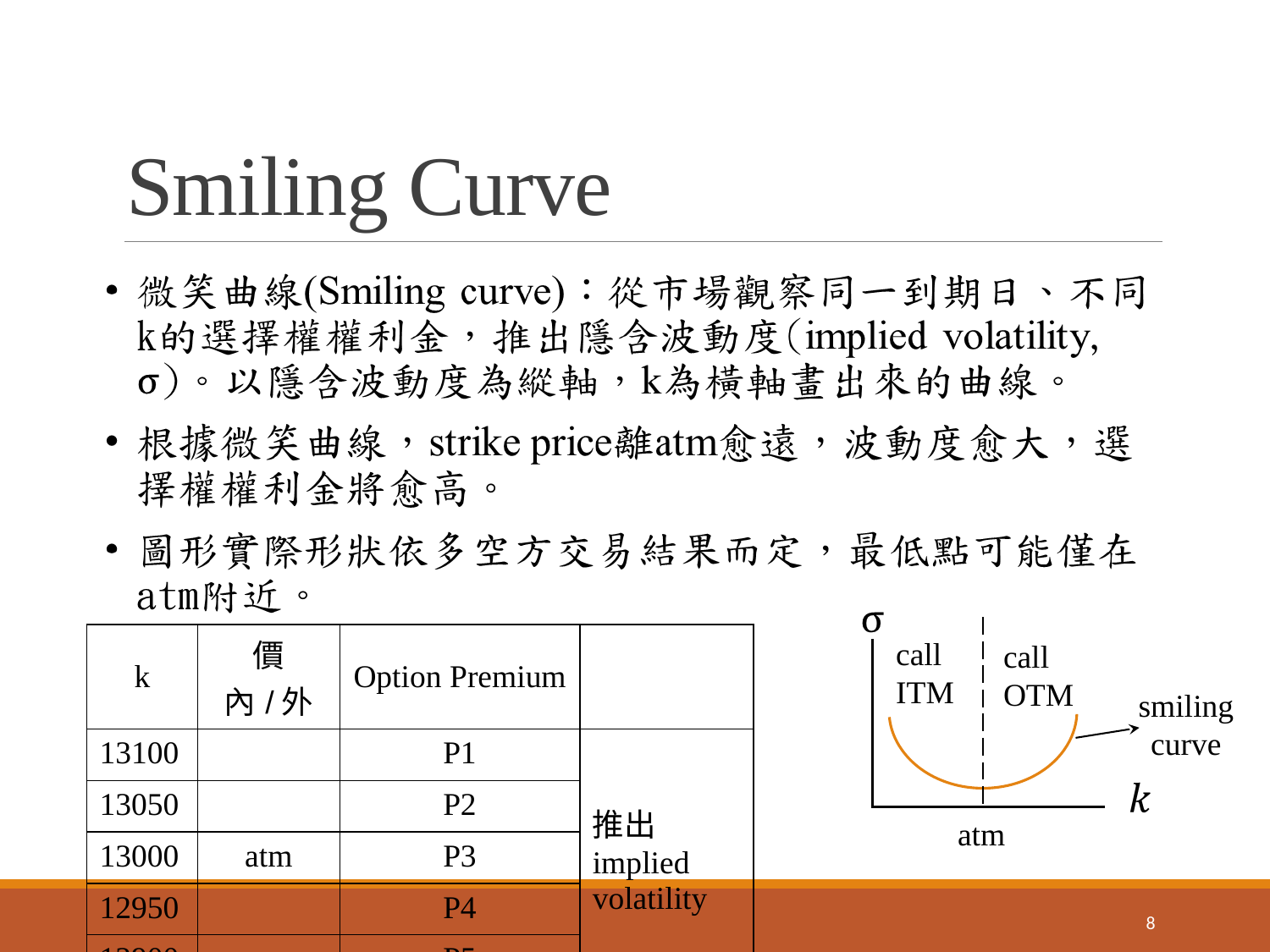

# Smiling Curve

| k | 價內/外 | Option Premium |  |
| --- | --- | --- | --- |
| 13100 |  | P1 | 推出implied volatility |
| 13050 |  | P2 |  |
| 13000 | atm | P3 |  |
| 12950 |  | P4 |  |
| 12900 |  | P5 |  |
call
ITM
call
OTM
smiling curve

atm
8